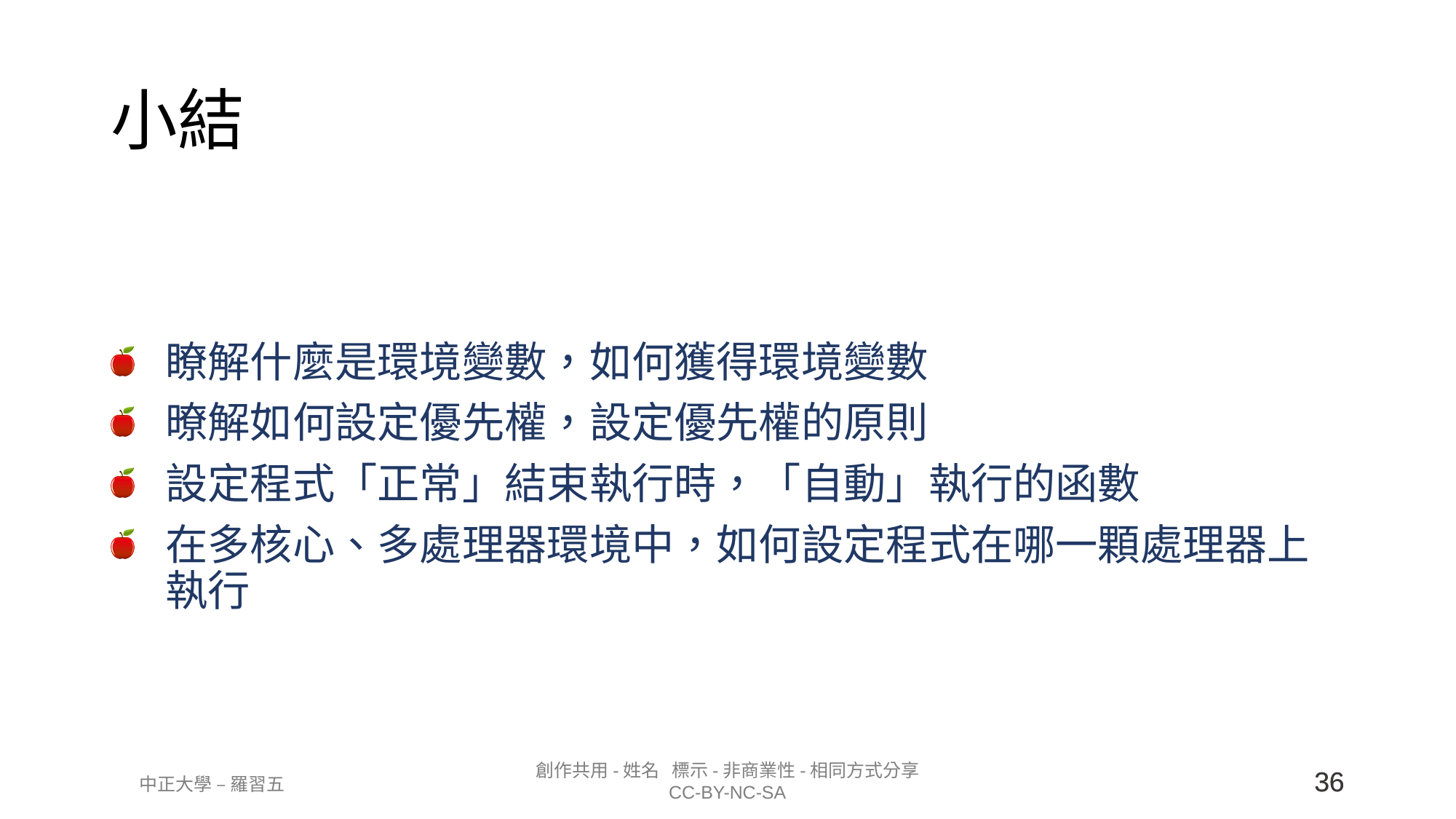

# 小結
瞭解什麼是環境變數，如何獲得環境變數
暸解如何設定優先權，設定優先權的原則
設定程式「正常」結束執行時，「自動」執行的函數
在多核心、多處理器環境中，如何設定程式在哪一顆處理器上執行